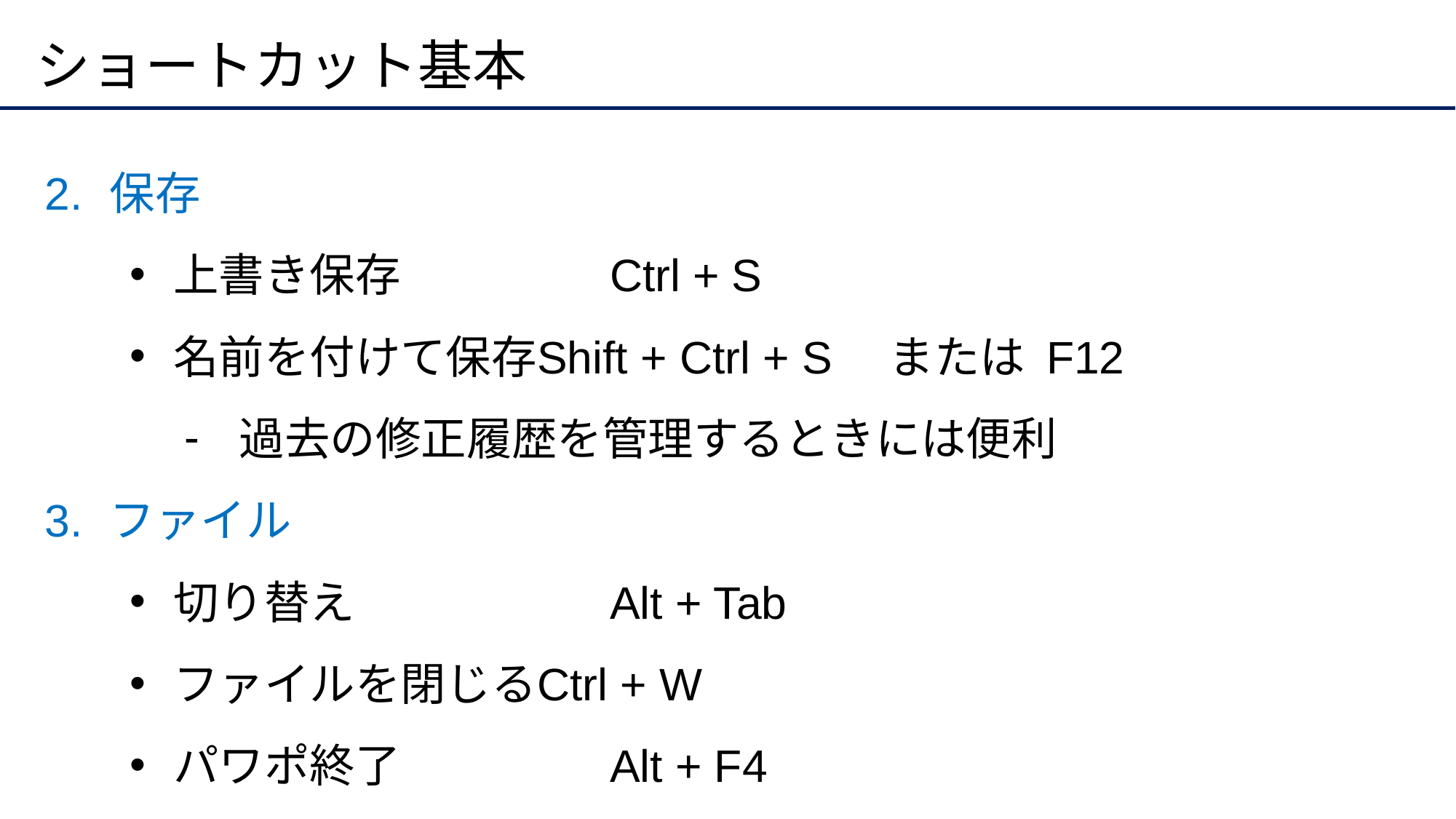

# ショートカット基本
保存
上書き保存		Ctrl + S
名前を付けて保存	Shift + Ctrl + S　または F12
過去の修正履歴を管理するときには便利
ファイル
切り替え		Alt + Tab
ファイルを閉じる	Ctrl + W
パワポ終了		Alt + F4